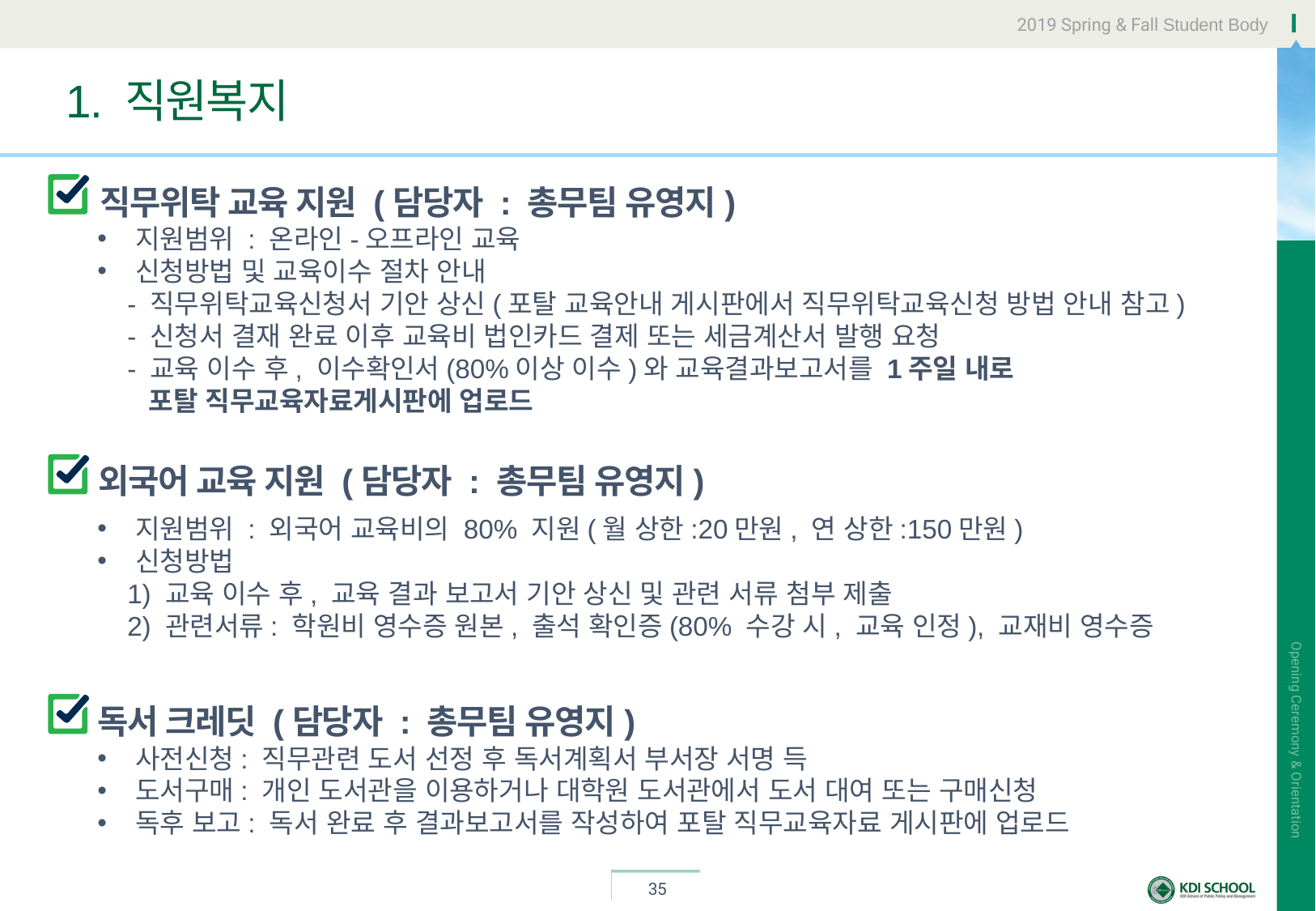

# 1. 직원복지
직무위탁 교육 지원 (담당자 : 총무팀 유영지)

지원범위 : 온라인-오프라인 교육
신청방법 및 교육이수 절차 안내
    - 직무위탁교육신청서 기안 상신(포탈 교육안내 게시판에서 직무위탁교육신청 방법 안내 참고)
    - 신청서 결재 완료 이후 교육비 법인카드 결제 또는 세금계산서 발행 요청
    - 교육 이수 후, 이수확인서(80%이상 이수)와 교육결과보고서를 1주일 내로
      포탈 직무교육자료게시판에 업로드
외국어 교육 지원 (담당자 : 총무팀 유영지)

지원범위 : 외국어 교육비의 80% 지원(월 상한:20만원, 연 상한:150만원)
신청방법
    1) 교육 이수 후, 교육 결과 보고서 기안 상신 및 관련 서류 첨부 제출
    2) 관련서류: 학원비 영수증 원본, 출석 확인증(80% 수강 시, 교육 인정), 교재비 영수증
독서 크레딧 (담당자 : 총무팀 유영지)

사전신청: 직무관련 도서 선정 후 독서계획서 부서장 서명 득
도서구매: 개인 도서관을 이용하거나 대학원 도서관에서 도서 대여 또는 구매신청
독후 보고: 독서 완료 후 결과보고서를 작성하여 포탈 직무교육자료 게시판에 업로드